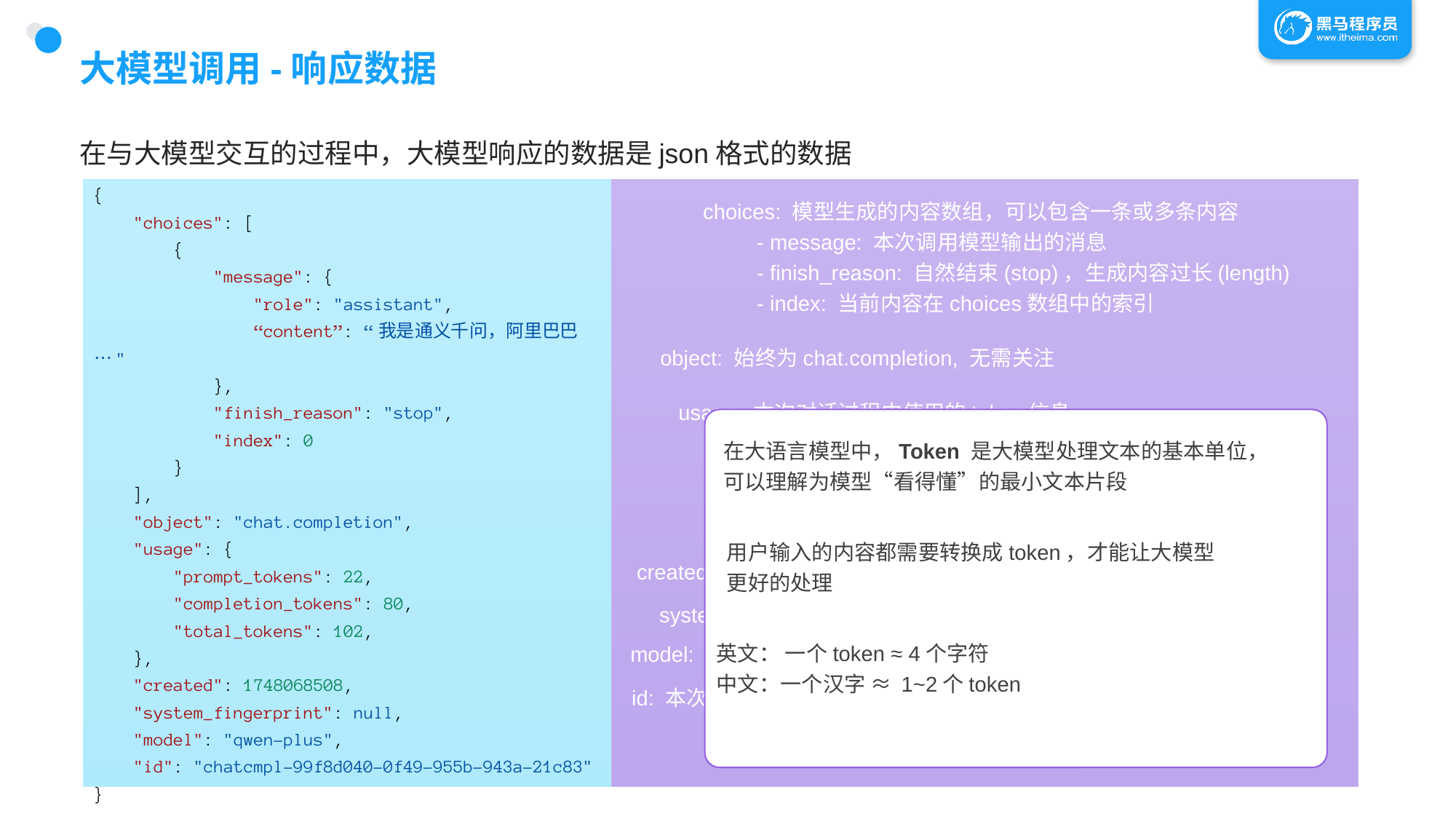

# 大模型调用-响应数据
在与大模型交互的过程中，大模型响应的数据是json格式的数据
{
    "choices": [
        {
            "message": {
                "role": "assistant",
                “content”: “我是通义千问，阿里巴巴…"
            },
            "finish_reason": "stop",
            "index": 0
        }
    ],
    "object": "chat.completion",
    "usage": {
        "prompt_tokens": 22,
        "completion_tokens": 80,
        "total_tokens": 102,
    },
    "created": 1748068508,
    "system_fingerprint": null,
    "model": "qwen-plus",
    "id": "chatcmpl-99f8d040-0f49-955b-943a-21c83"
}

choices: 模型生成的内容数组，可以包含一条或多条内容
         - message: 本次调用模型输出的消息
         - finish_reason: 自然结束(stop)，生成内容过长(length)
         - index: 当前内容在choices数组中的索引
object: 始终为chat.completion, 无需关注
usage: 本次对话过程中使用的token信息
       - prompt_tokens: 用户的输入转换成token的个数
       - completion_tokens: 模型生成的回复转换成token的个数
       - total_tokens: 用户输入和模型生成的总token个数

在大语言模型中，Token 是大模型处理文本的基本单位，
可以理解为模型“看得懂”的最小文本片段
用户输入的内容都需要转换成token，才能让大模型
更好的处理
英文： 一个token ≈ 4个字符
中文：一个汉字 ≈ 1~2个token
created: 本次会话被创建时的时间戳
system_fingerprint: 固定为null，无需关注
model: 本次会话使用的模型名称
id: 本次调用的唯一标识符